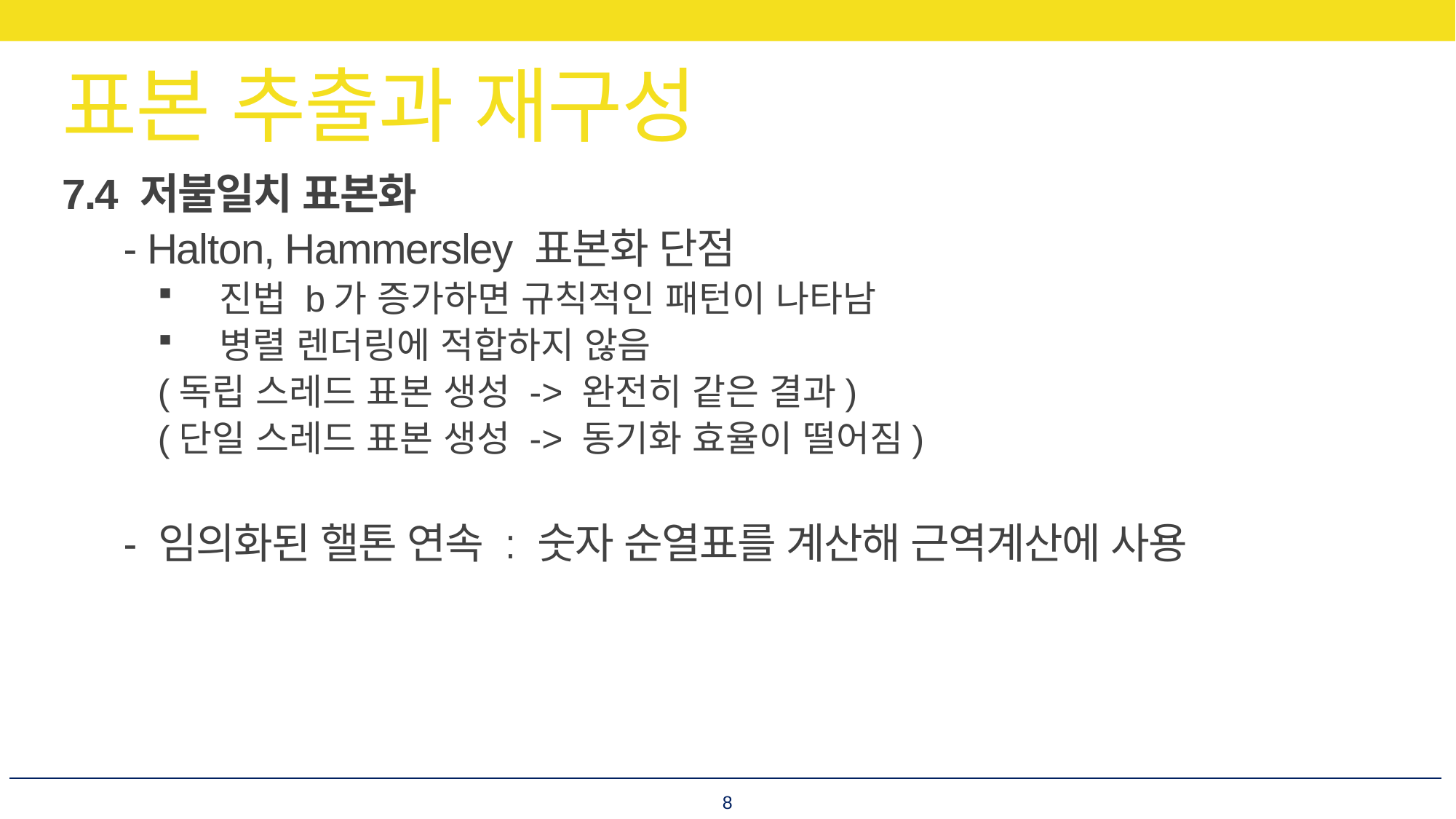

# 표본 추출과 재구성
7.4 저불일치 표본화
	- Halton, Hammersley 표본화 단점
진법 b가 증가하면 규칙적인 패턴이 나타남
병렬 렌더링에 적합하지 않음
(독립 스레드 표본 생성 -> 완전히 같은 결과)
(단일 스레드 표본 생성 -> 동기화 효율이 떨어짐)

	- 임의화된 핼톤 연속 : 숫자 순열표를 계산해 근역계산에 사용
8